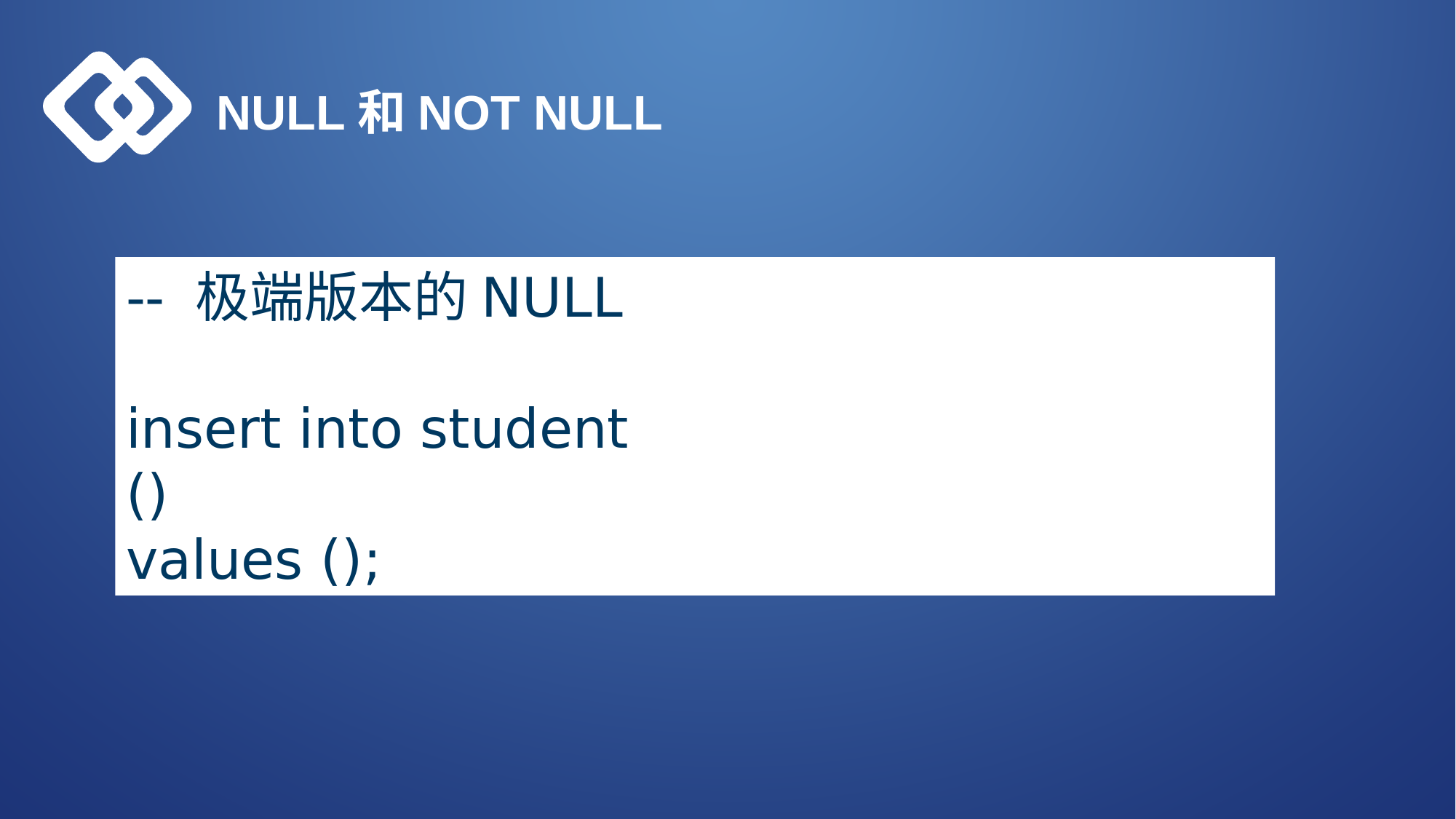

NULL和NOT NULL

-- 极端版本的NULL

insert into student
()
values ();